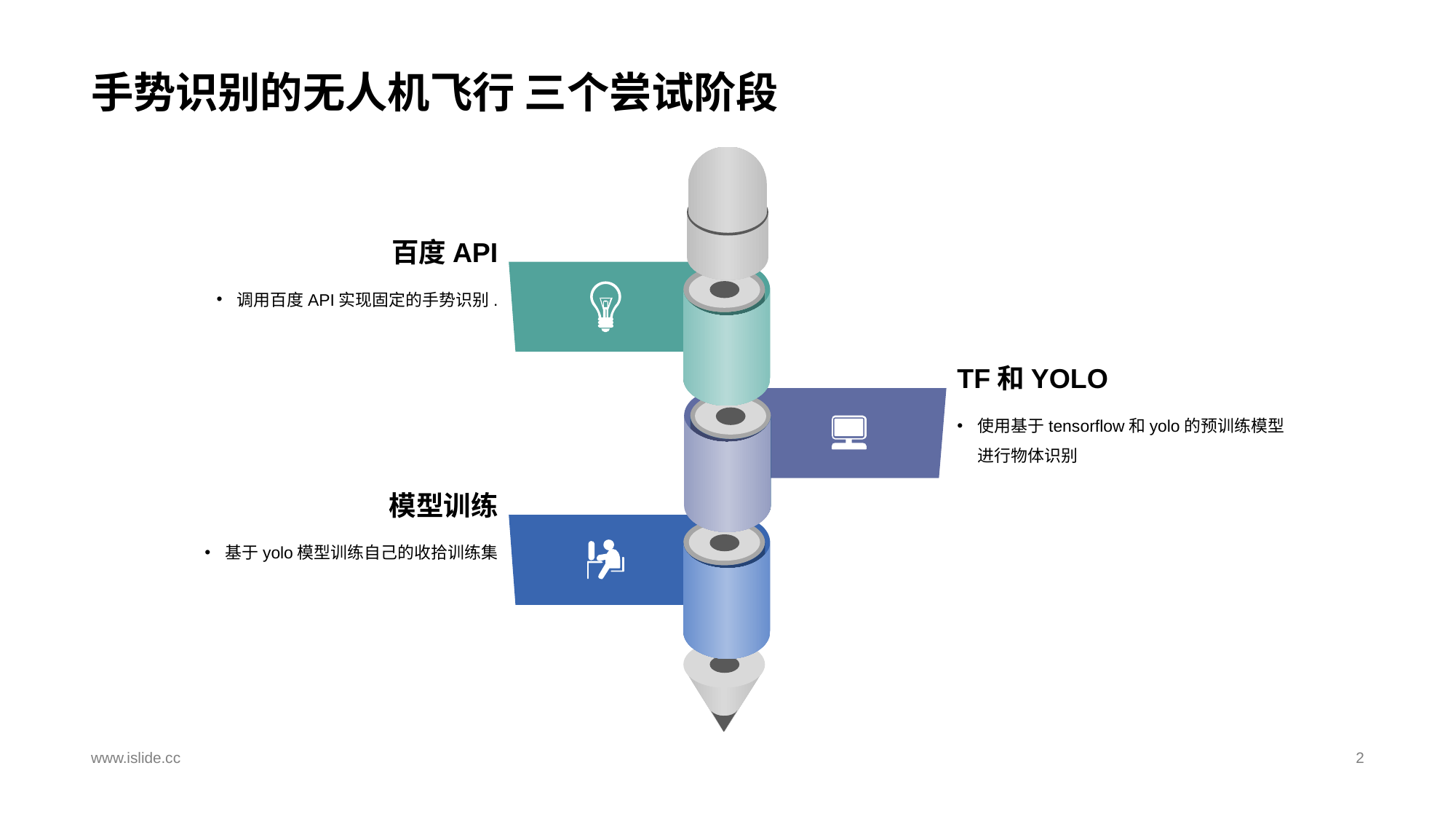

# 手势识别的无人机飞行 三个尝试阶段

百度API

调用百度API实现固定的手势识别.

TF和YOLO

使用基于tensorflow和yolo的预训练模型进行物体识别

模型训练

基于yolo模型训练自己的收拾训练集

www.islide.cc
2